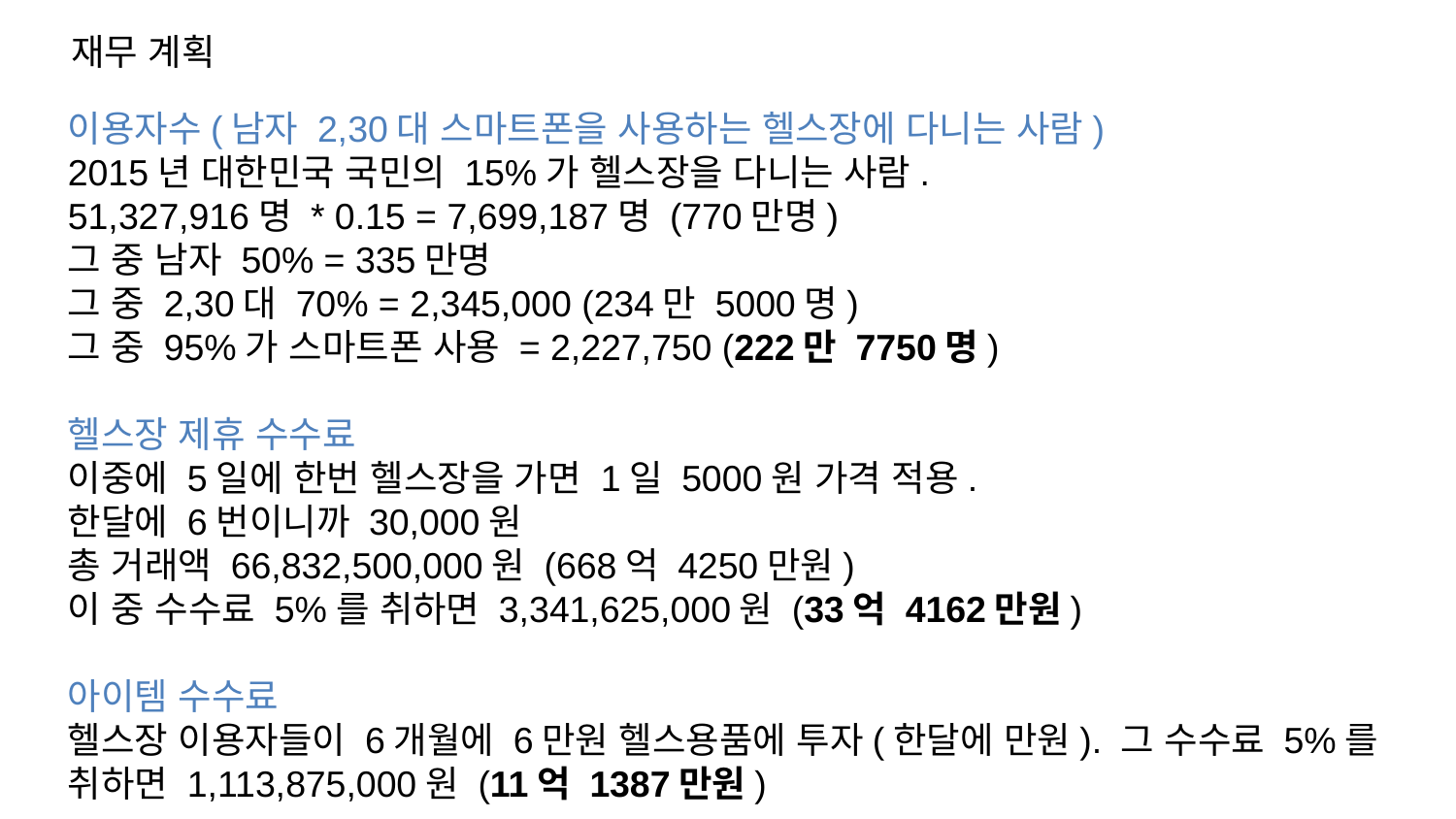

재무 계획
이용자수(남자 2,30대 스마트폰을 사용하는 헬스장에 다니는 사람)
2015년 대한민국 국민의 15%가 헬스장을 다니는 사람.
51,327,916명 * 0.15 = 7,699,187명 (770만명)
그 중 남자 50% = 335만명
그 중 2,30대 70% = 2,345,000 (234만 5000명)
그 중 95%가 스마트폰 사용 = 2,227,750 (222만 7750명)

헬스장 제휴 수수료
이중에 5일에 한번 헬스장을 가면 1일 5000원 가격 적용.
한달에 6번이니까 30,000원
총 거래액 66,832,500,000원 (668억 4250만원)
이 중 수수료 5%를 취하면 3,341,625,000원 (33억 4162만원)

아이템 수수료
헬스장 이용자들이 6개월에 6만원 헬스용품에 투자(한달에 만원). 그 수수료 5%를 취하면 1,113,875,000원 (11억 1387만원)